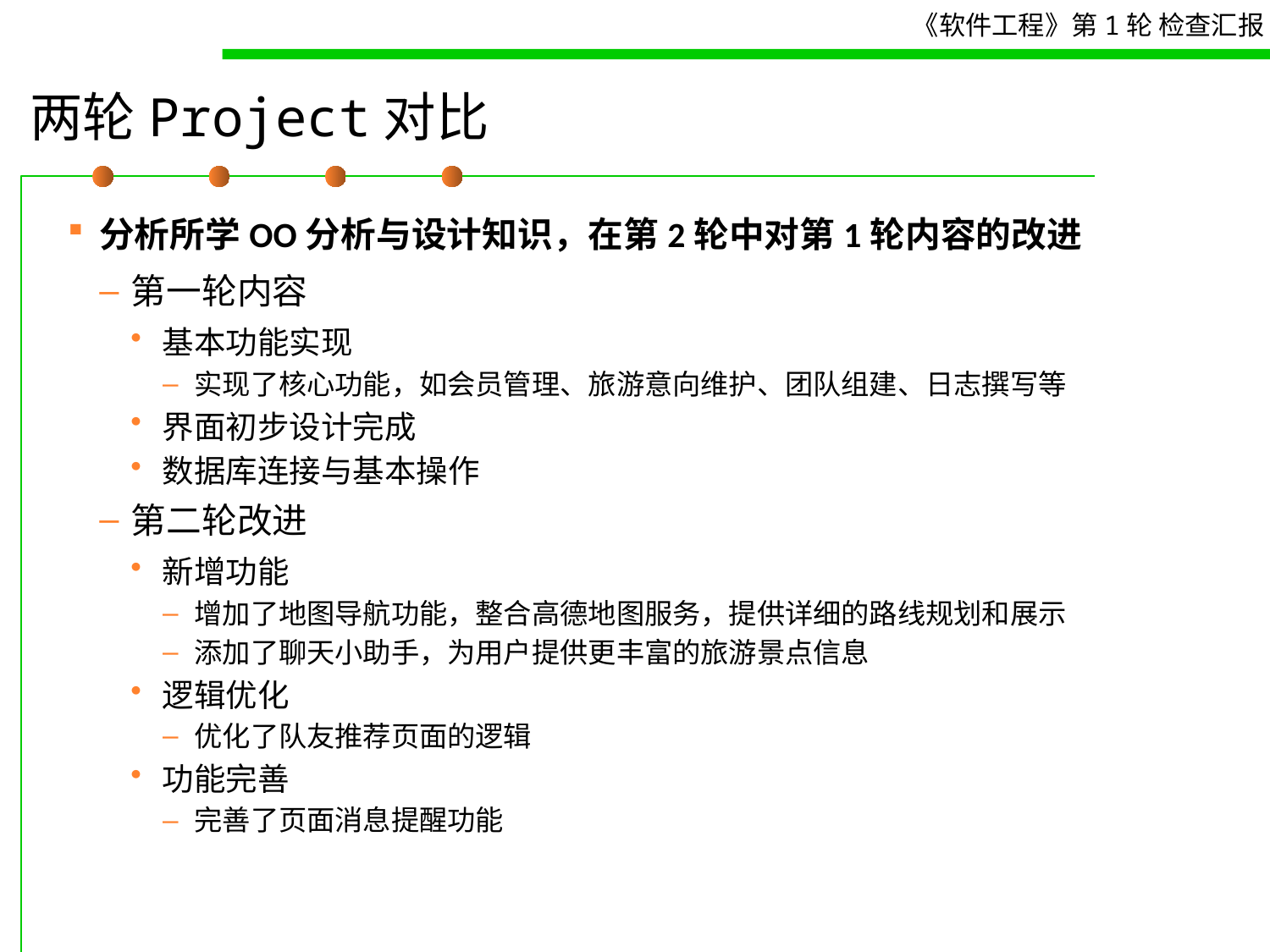

# 两轮Project对比
分析所学OO分析与设计知识，在第2轮中对第1轮内容的改进
第一轮内容
基本功能实现
实现了核心功能，如会员管理、旅游意向维护、团队组建、日志撰写等
界面初步设计完成
数据库连接与基本操作
第二轮改进
新增功能
增加了地图导航功能，整合高德地图服务，提供详细的路线规划和展示
添加了聊天小助手，为用户提供更丰富的旅游景点信息
逻辑优化
优化了队友推荐页面的逻辑
功能完善
完善了页面消息提醒功能